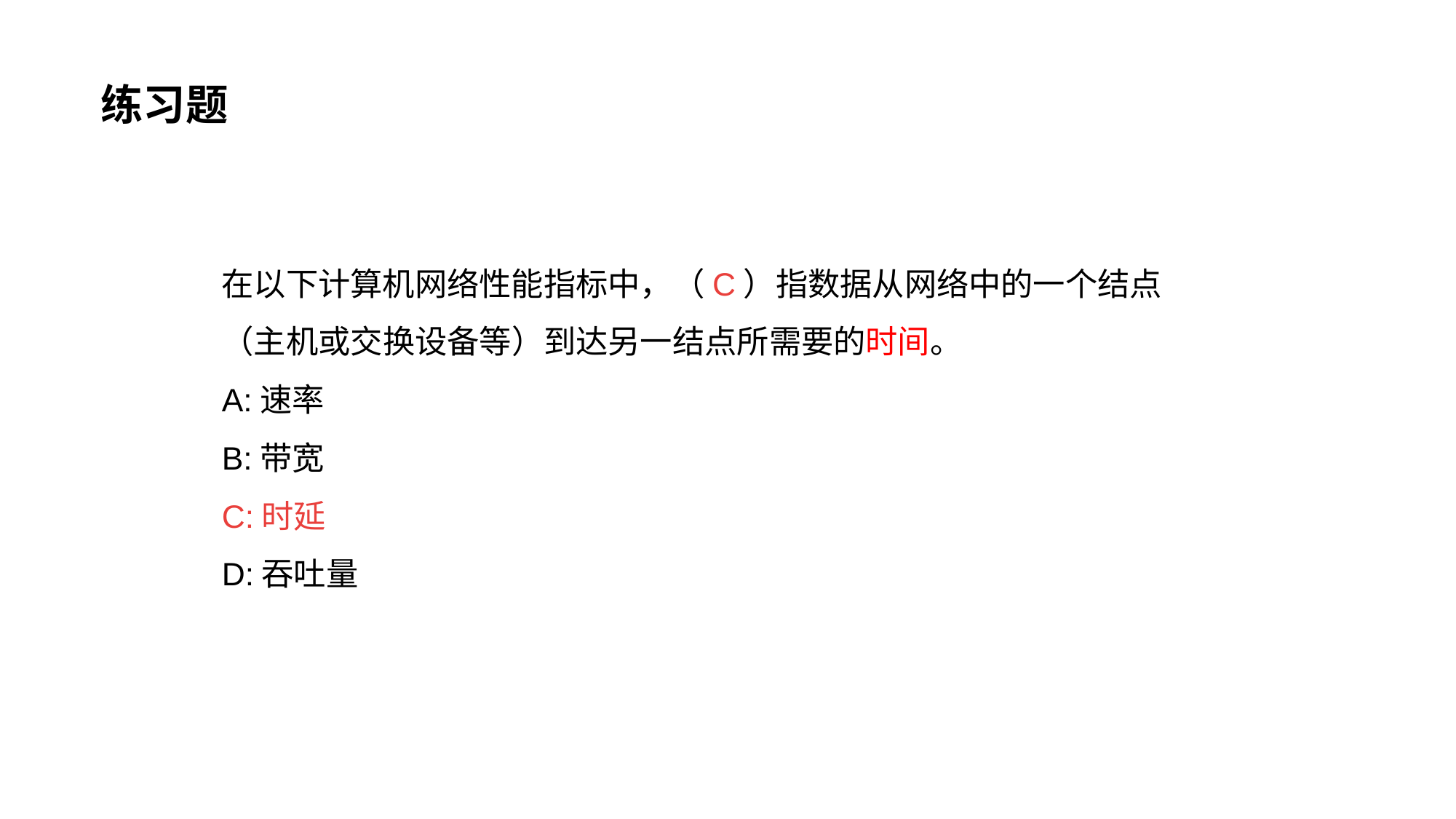

练习题
在以下计算机网络性能指标中，（C）指数据从网络中的一个结点（主机或交换设备等）到达另一结点所需要的时间。
A:速率
B:带宽
C:时延
D:吞吐量